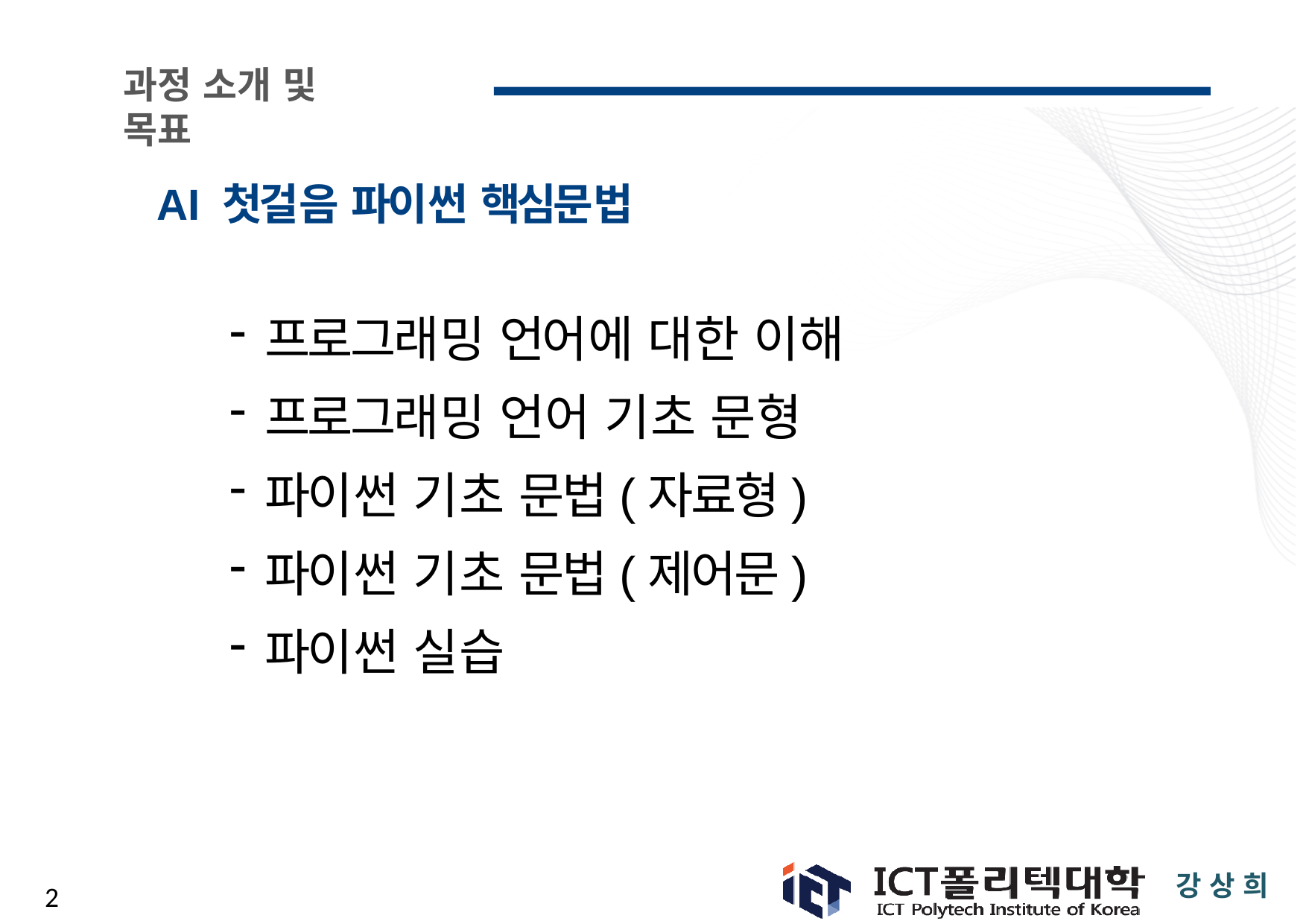

# 과정 소개 및 목표
AI 첫걸음 파이썬 핵심문법

프로그래밍 언어에 대한 이해
프로그래밍 언어 기초 문형
파이썬 기초 문법(자료형)
파이썬 기초 문법(제어문)
파이썬 실습